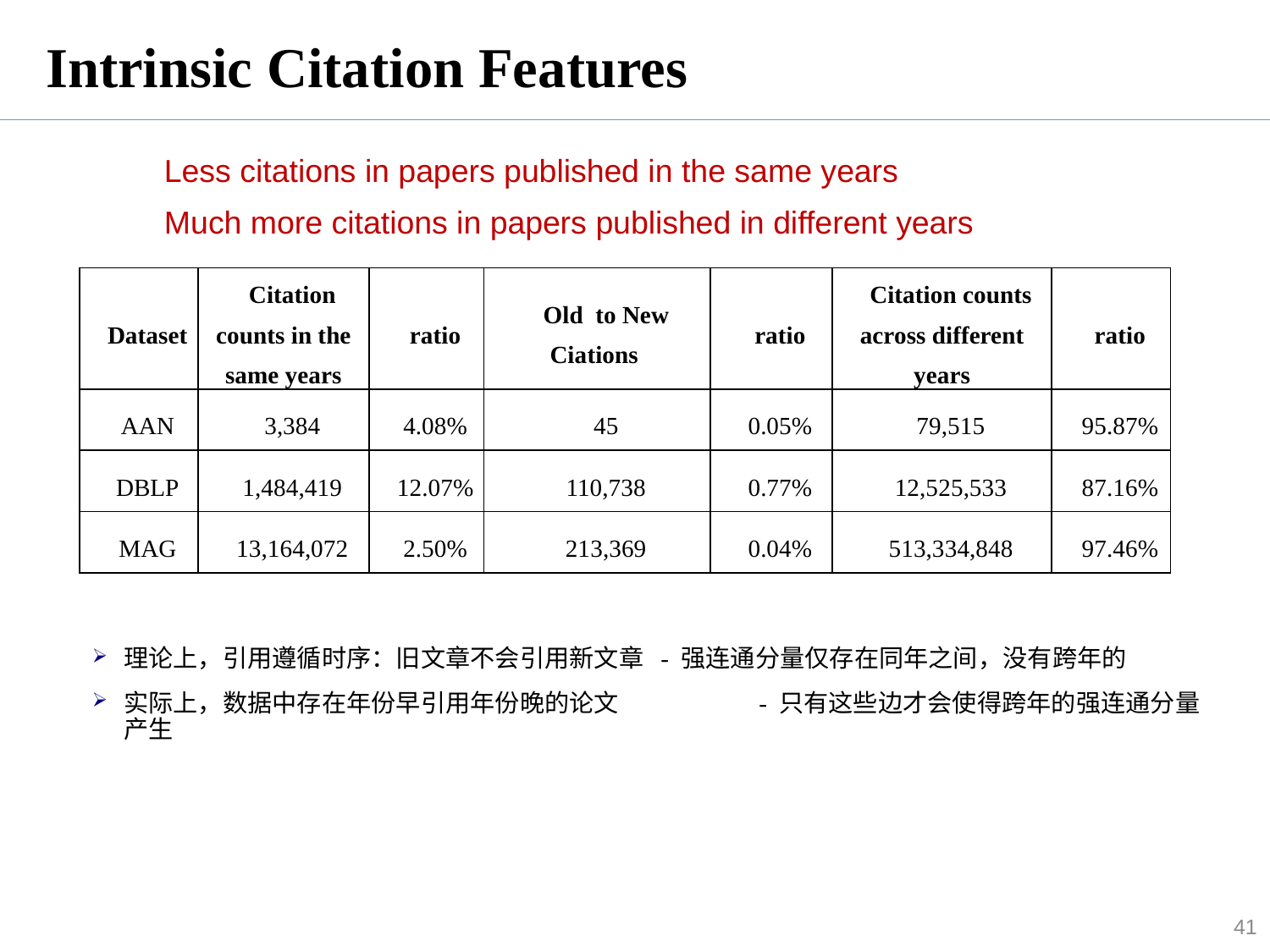

# Intrinsic Citation Features
Less citations in papers published in the same years
Much more citations in papers published in different years
| Dataset | Citation counts in the same years | ratio | Old to New Ciations | ratio | Citation counts across different years | ratio |
| --- | --- | --- | --- | --- | --- | --- |
| AAN | 3,384 | 4.08% | 45 | 0.05% | 79,515 | 95.87% |
| DBLP | 1,484,419 | 12.07% | 110,738 | 0.77% | 12,525,533 | 87.16% |
| MAG | 13,164,072 | 2.50% | 213,369 | 0.04% | 513,334,848 | 97.46% |
理论上，引用遵循时序：旧文章不会引用新文章  - 强连通分量仅存在同年之间，没有跨年的
实际上，数据中存在年份早引用年份晚的论文    	- 只有这些边才会使得跨年的强连通分量产生

41